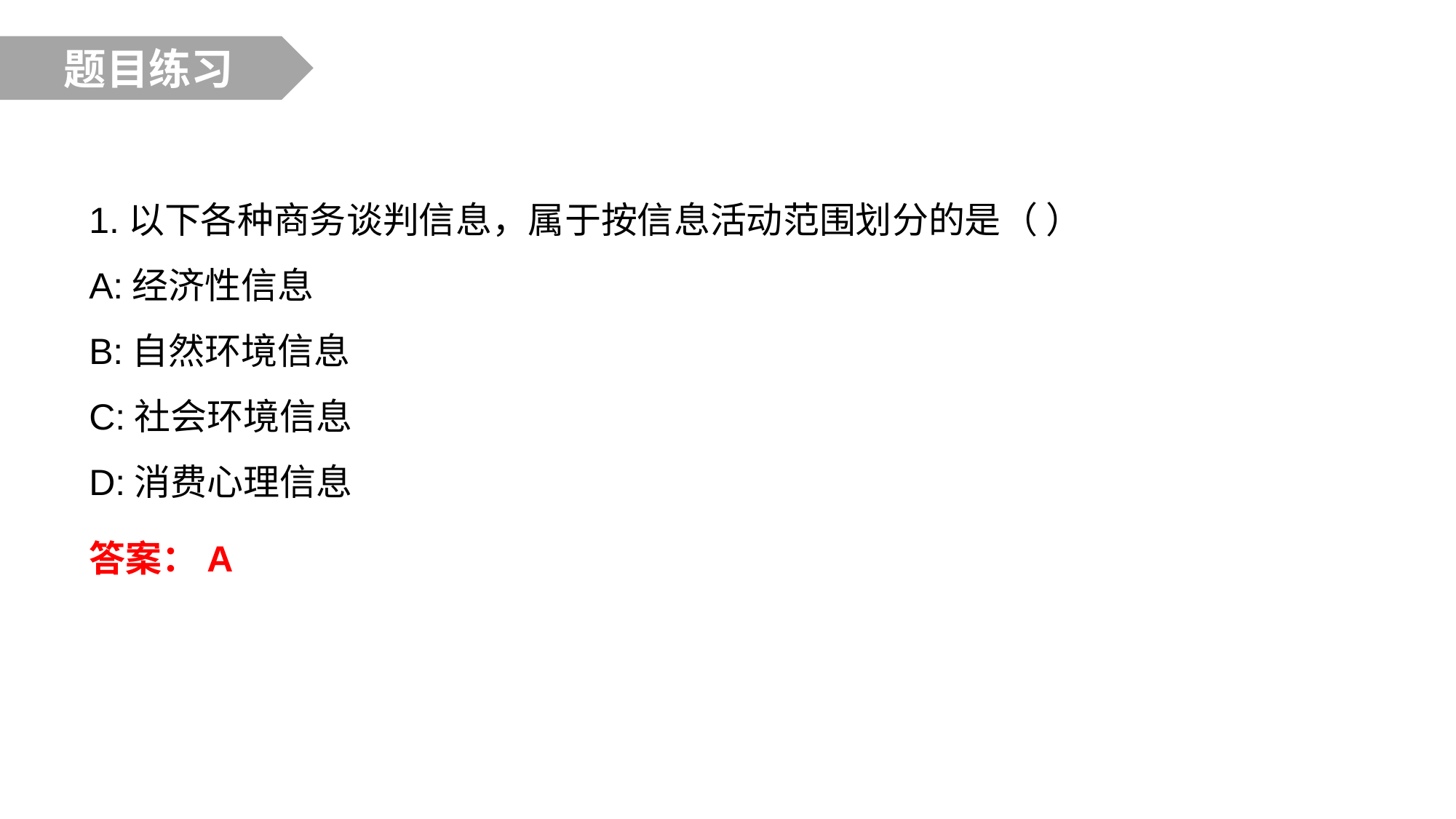

题目练习
1.以下各种商务谈判信息，属于按信息活动范围划分的是（ ）
A:经济性信息
B:自然环境信息
C:社会环境信息
D:消费心理信息
答案：A